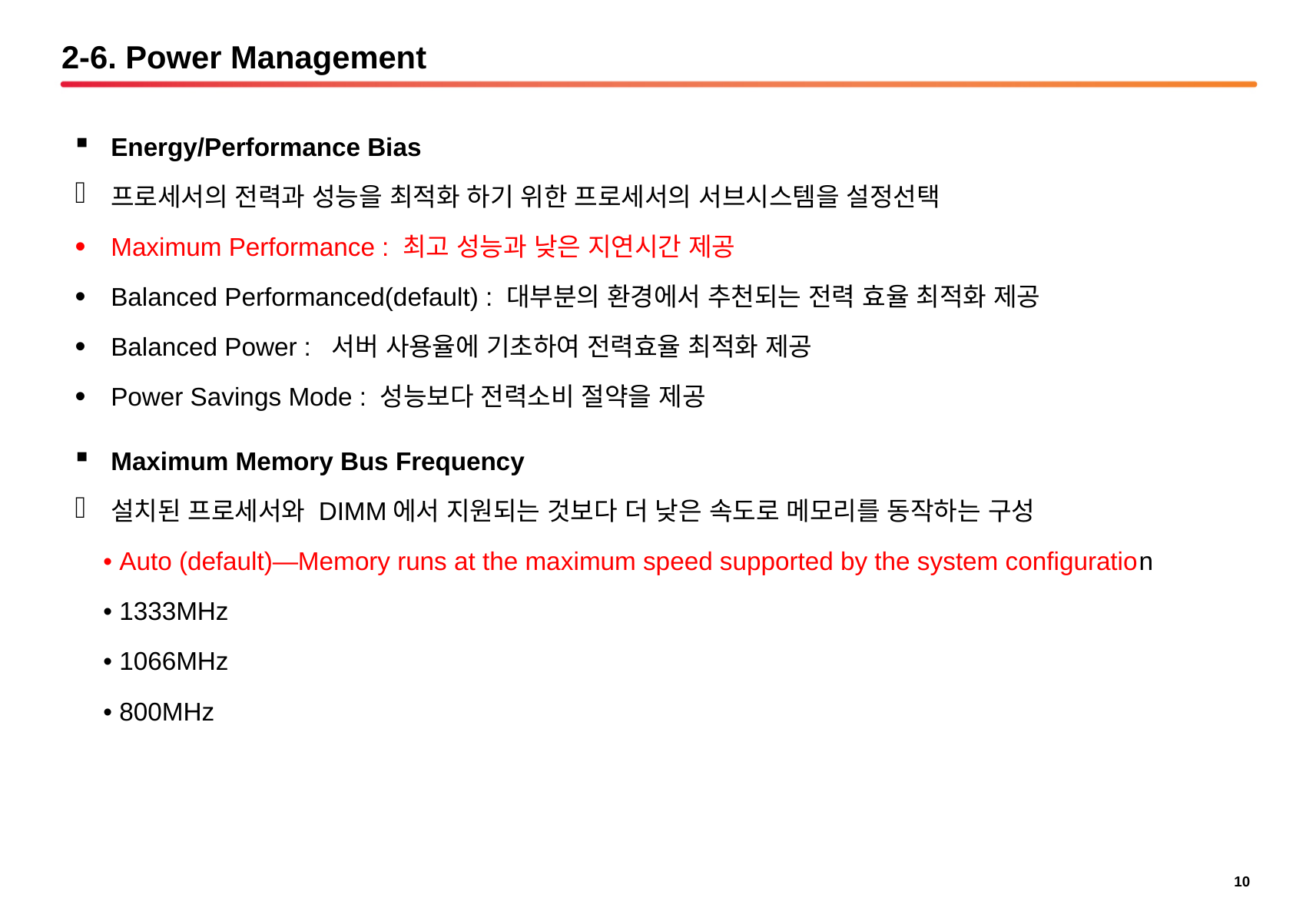

# 2-6. Power Management
Energy/Performance Bias
프로세서의 전력과 성능을 최적화 하기 위한 프로세서의 서브시스템을 설정선택
Maximum Performance : 최고 성능과 낮은 지연시간 제공
Balanced Performanced(default) : 대부분의 환경에서 추천되는 전력 효율 최적화 제공
Balanced Power :  서버 사용율에 기초하여 전력효율 최적화 제공
Power Savings Mode : 성능보다 전력소비 절약을 제공
Maximum Memory Bus Frequency
설치된 프로세서와 DIMM에서 지원되는 것보다 더 낮은 속도로 메모리를 동작하는 구성
    • Auto (default)—Memory runs at the maximum speed supported by the system configuration
    • 1333MHz
    • 1066MHz
    • 800MHz